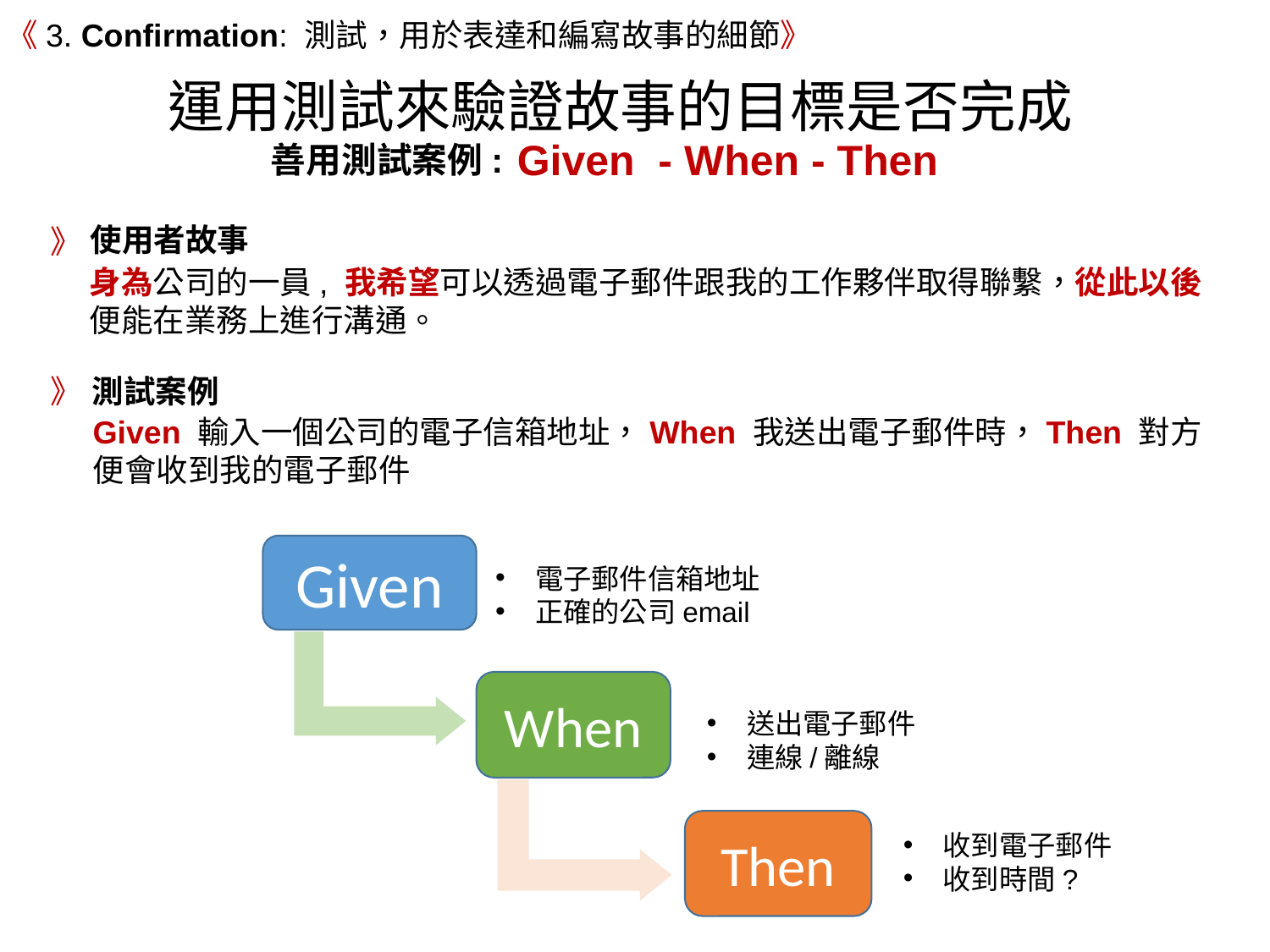

《3. Confirmation: 測試，用於表達和編寫故事的細節》
# 運用測試來驗證故事的目標是否完成
Given  - When - Then
善用測試案例:
使用者故事
》
身為公司的一員, 我希望可以透過電子郵件跟我的工作夥伴取得聯繫，從此以後便能在業務上進行溝通。
》
測試案例
Given 輸入一個公司的電子信箱地址，When 我送出電子郵件時，Then 對方便會收到我的電子郵件
Given
電子郵件信箱地址
正確的公司email

When
送出電子郵件
連線/離線

Then
收到電子郵件
收到時間?